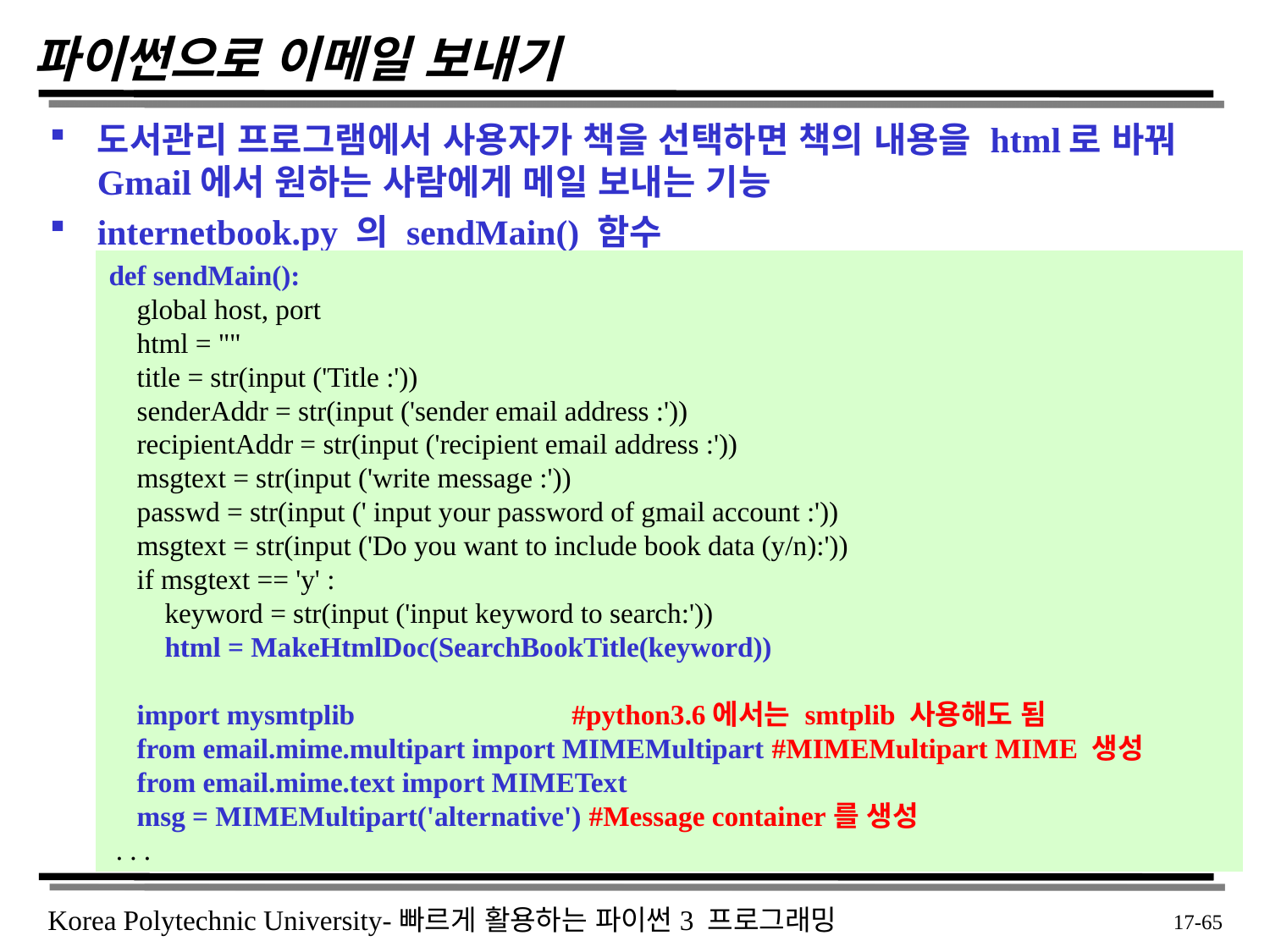

# 파이썬으로 이메일 보내기
도서관리 프로그램에서 사용자가 책을 선택하면 책의 내용을 html로 바꿔 Gmail에서 원하는 사람에게 메일 보내는 기능
internetbook.py 의 sendMain() 함수

def sendMain():
    global host, port
    html = ""
    title = str(input ('Title :'))
    senderAddr = str(input ('sender email address :'))
    recipientAddr = str(input ('recipient email address :'))
    msgtext = str(input ('write message :'))
    passwd = str(input (' input your password of gmail account :'))
    msgtext = str(input ('Do you want to include book data (y/n):'))
    if msgtext == 'y' :
        keyword = str(input ('input keyword to search:'))
        html = MakeHtmlDoc(SearchBookTitle(keyword))

    import mysmtplib                               #python3.6에서는 smtplib 사용해도 됨
    from email.mime.multipart import MIMEMultipart #MIMEMultipart MIME 생성
    from email.mime.text import MIMEText
    msg = MIMEMultipart('alternative') #Message container를 생성
 . . .
 17-65